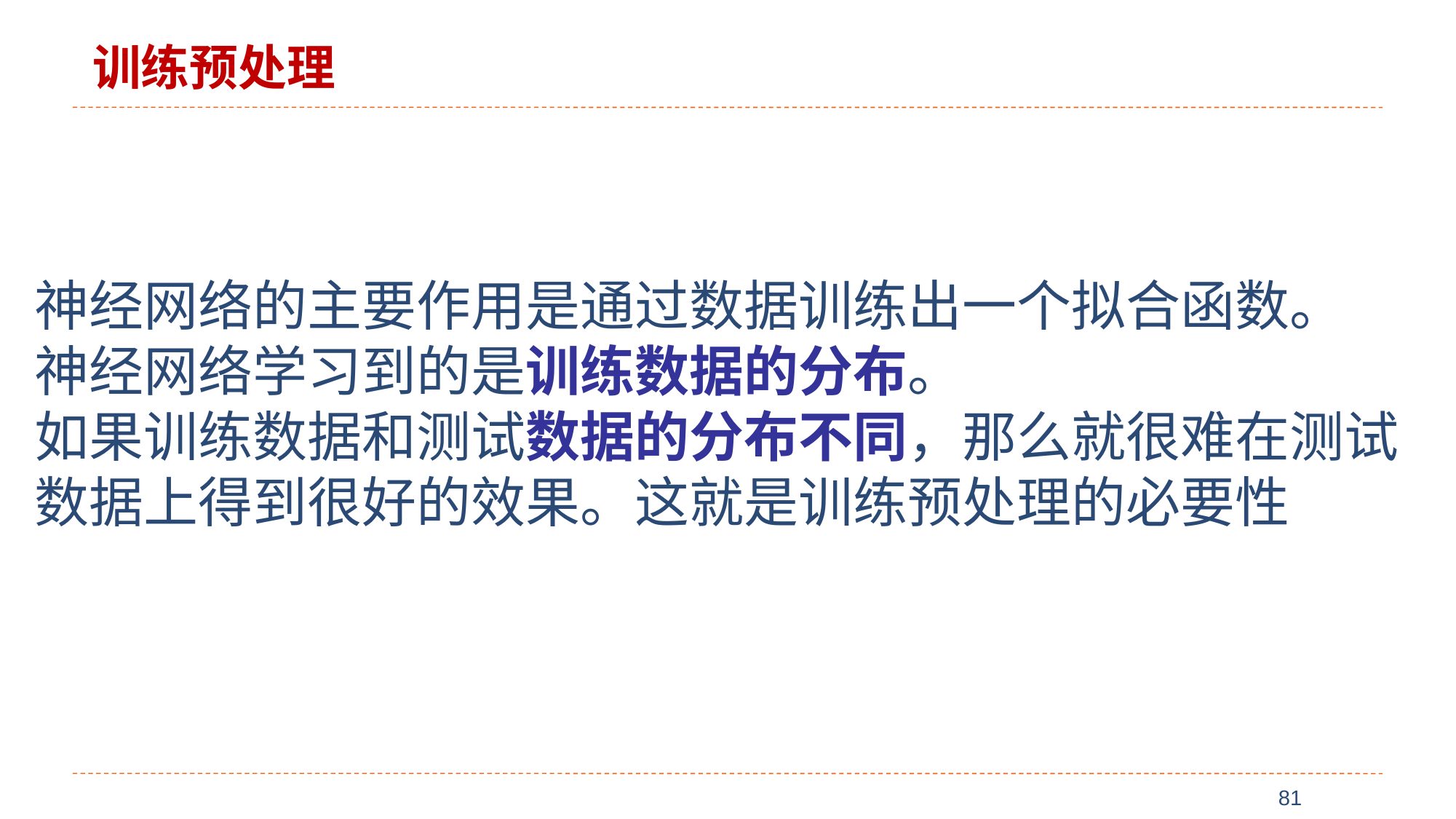

训练预处理
神经网络的主要作用是通过数据训练出一个拟合函数。
神经网络学习到的是训练数据的分布。
如果训练数据和测试数据的分布不同，那么就很难在测试数据上得到很好的效果。这就是训练预处理的必要性